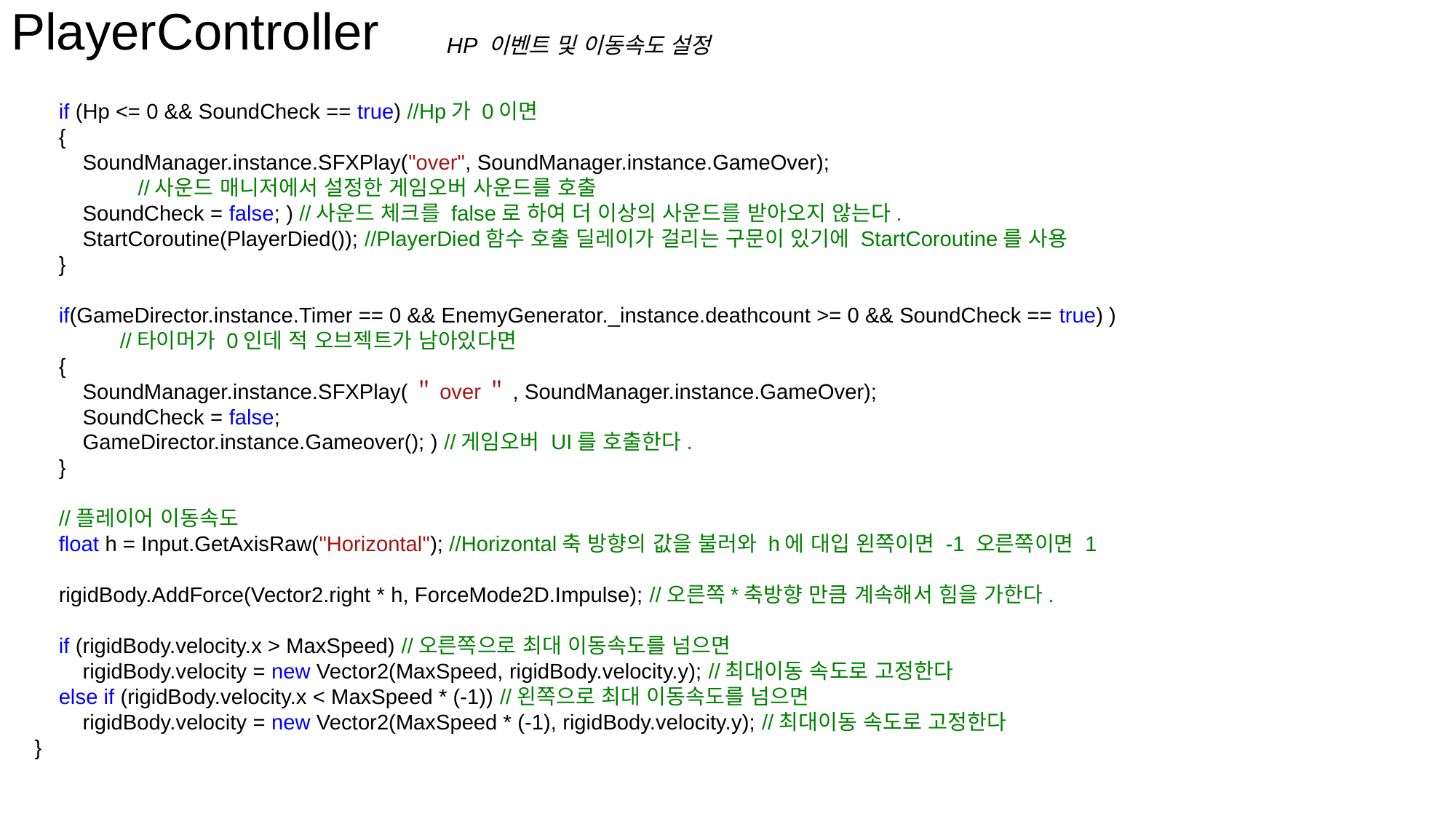

# PlayerController
HP 이벤트 및 이동속도 설정
        if (Hp <= 0 && SoundCheck == true) //Hp가 0이면
        {
            SoundManager.instance.SFXPlay("over", SoundManager.instance.GameOver);
	   //사운드 매니저에서 설정한 게임오버 사운드를 호출
            SoundCheck = false; ) //사운드 체크를 false로 하여 더 이상의 사운드를 받아오지 않는다.
            StartCoroutine(PlayerDied()); //PlayerDied함수 호출 딜레이가 걸리는 구문이 있기에 StartCoroutine를 사용
        }

        if(GameDirector.instance.Timer == 0 && EnemyGenerator._instance.deathcount >= 0 && SoundCheck == true) )
	//타이머가 0인데 적 오브젝트가 남아있다면
        {
            SoundManager.instance.SFXPlay(＂over＂, SoundManager.instance.GameOver);
            SoundCheck = false;
            GameDirector.instance.Gameover(); ) //게임오버 UI를 호출한다.
        }

        //플레이어 이동속도
        float h = Input.GetAxisRaw("Horizontal"); //Horizontal축 방향의 값을 불러와 h에 대입 왼쪽이면 -1 오른쪽이면 1

        rigidBody.AddForce(Vector2.right * h, ForceMode2D.Impulse); //오른쪽*축방향 만큼 계속해서 힘을 가한다.

        if (rigidBody.velocity.x > MaxSpeed) //오른쪽으로 최대 이동속도를 넘으면
            rigidBody.velocity = new Vector2(MaxSpeed, rigidBody.velocity.y); //최대이동 속도로 고정한다
        else if (rigidBody.velocity.x < MaxSpeed * (-1)) //왼쪽으로 최대 이동속도를 넘으면
            rigidBody.velocity = new Vector2(MaxSpeed * (-1), rigidBody.velocity.y); //최대이동 속도로 고정한다
    }